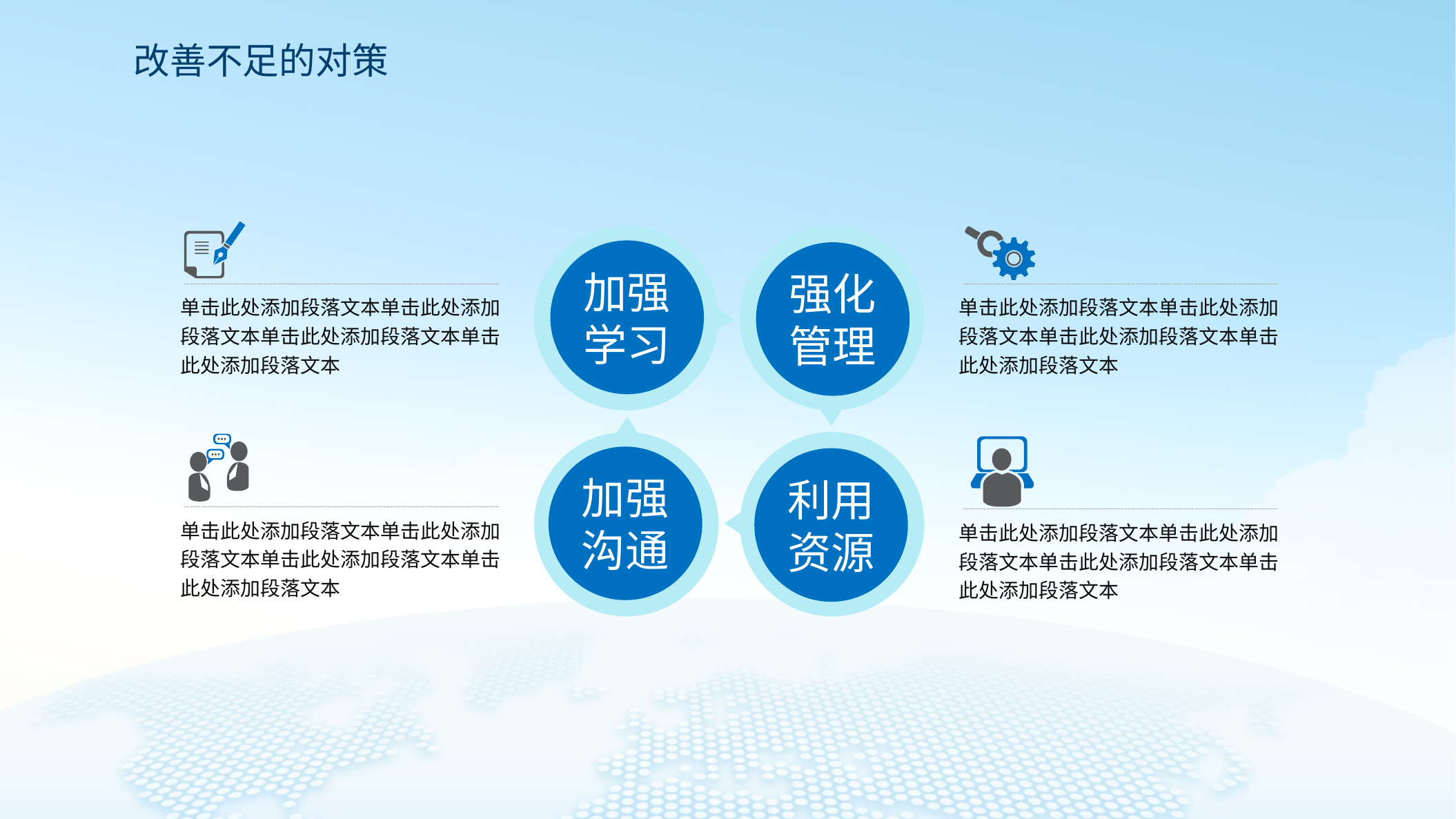

改善不足的对策

加强学习

强化管理
单击此处添加段落文本单击此处添加段落文本单击此处添加段落文本单击此处添加段落文本
单击此处添加段落文本单击此处添加段落文本单击此处添加段落文本单击此处添加段落文本

加强沟通

利用资源

单击此处添加段落文本单击此处添加段落文本单击此处添加段落文本单击此处添加段落文本
单击此处添加段落文本单击此处添加段落文本单击此处添加段落文本单击此处添加段落文本